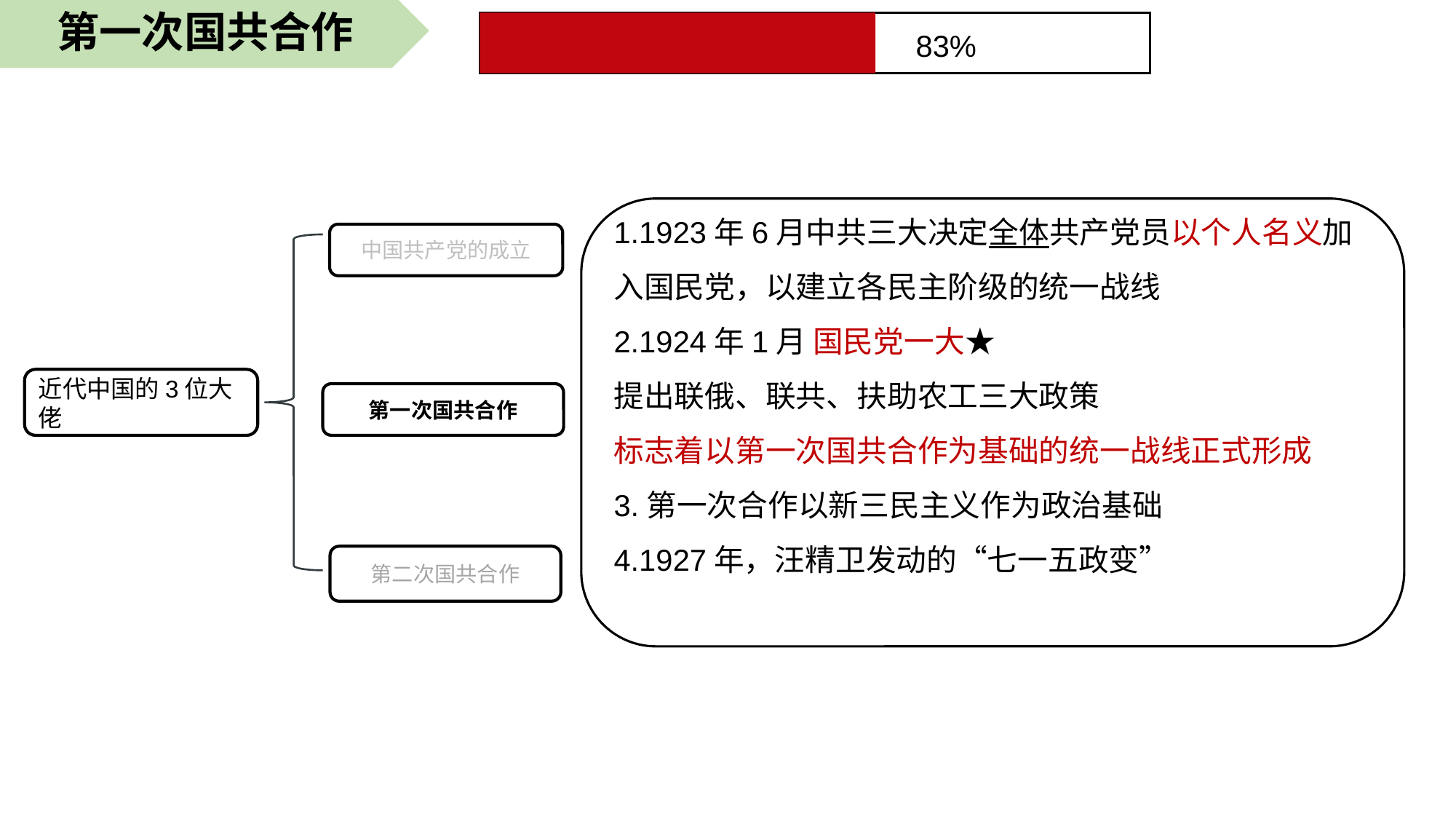

第一次国共合作

83%

1.1923年6月中共三大决定全体共产党员以个人名义加入国民党，以建立各民主阶级的统一战线
2.1924年1月 国民党一大★
提出联俄、联共、扶助农工三大政策
标志着以第一次国共合作为基础的统一战线正式形成
3.第一次合作以新三民主义作为政治基础
4.1927年，汪精卫发动的“七一五政变”

中国共产党的成立

近代中国的3位大佬
第一次国共合作
第二次国共合作